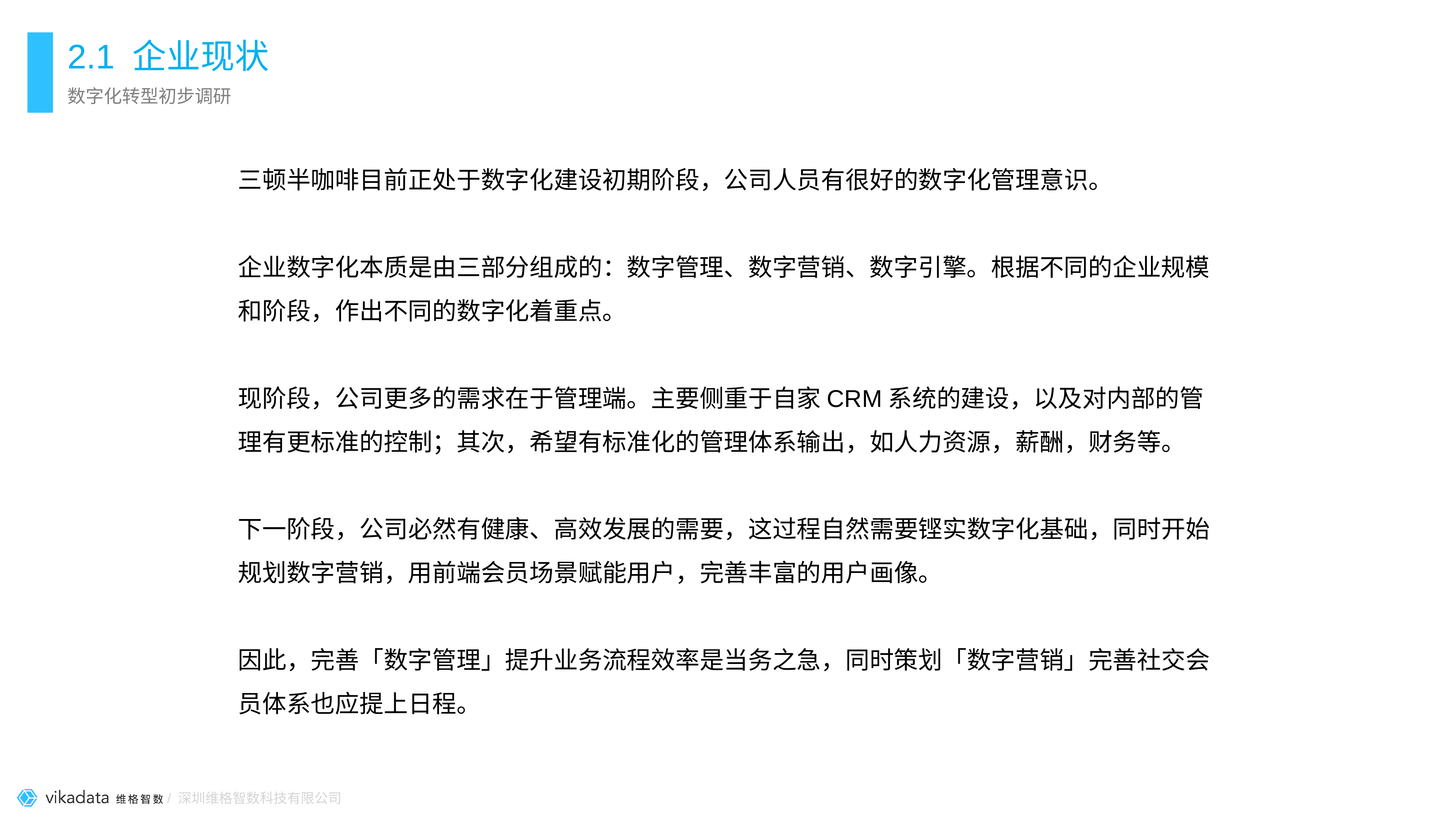

# 2.1 企业现状
数字化转型初步调研
三顿半咖啡目前正处于数字化建设初期阶段，公司人员有很好的数字化管理意识。

企业数字化本质是由三部分组成的：数字管理、数字营销、数字引擎。根据不同的企业规模和阶段，作出不同的数字化着重点。

现阶段，公司更多的需求在于管理端。主要侧重于自家CRM系统的建设，以及对内部的管理有更标准的控制；其次，希望有标准化的管理体系输出，如人力资源，薪酬，财务等。

下一阶段，公司必然有健康、高效发展的需要，这过程自然需要铿实数字化基础，同时开始规划数字营销，用前端会员场景赋能用户，完善丰富的用户画像。

因此，完善「数字管理」提升业务流程效率是当务之急，同时策划「数字营销」完善社交会员体系也应提上日程。